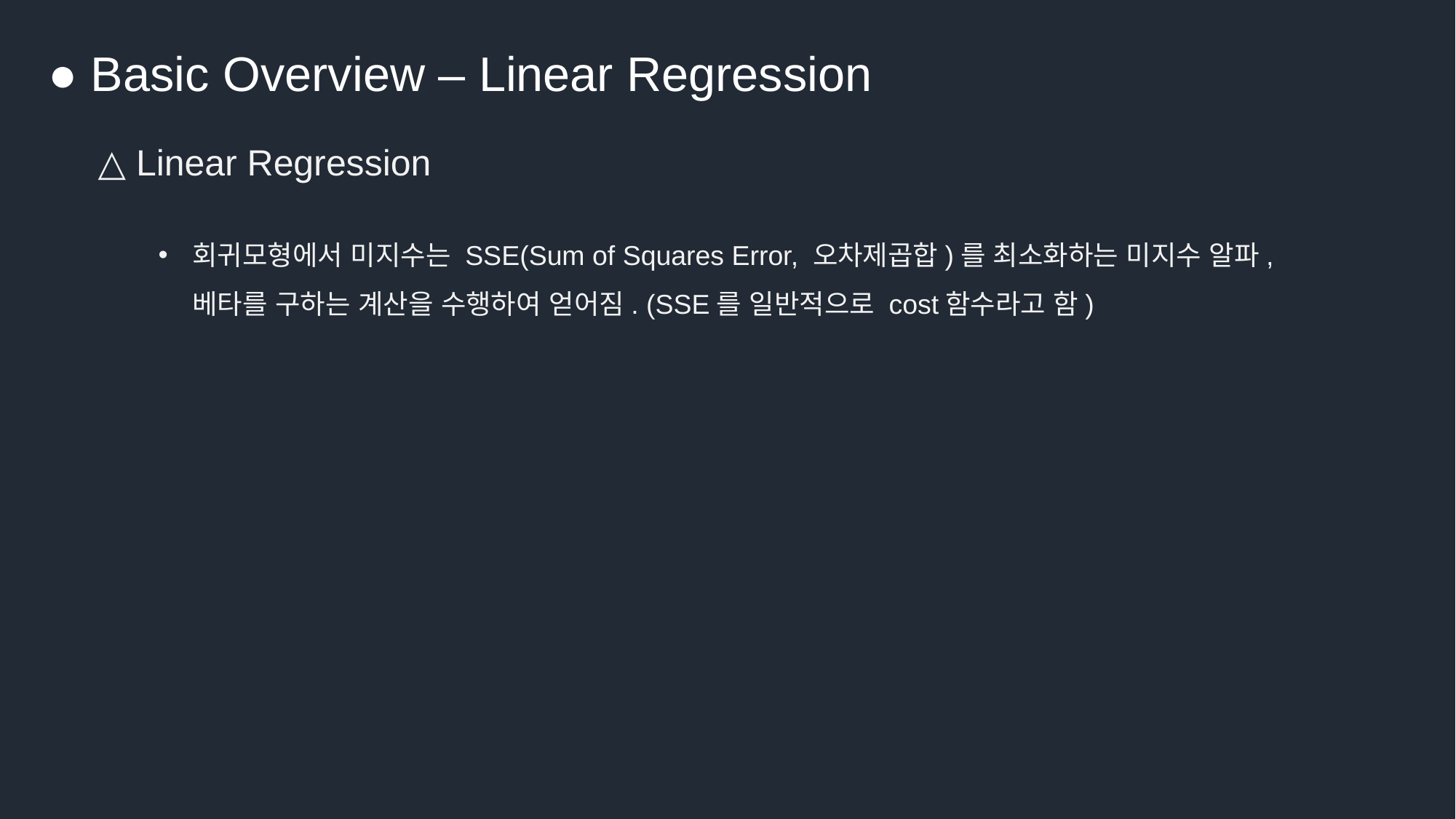

● Basic Overview – Linear Regression
△ Linear Regression
회귀모형에서 미지수는 SSE(Sum of Squares Error, 오차제곱합)를 최소화하는 미지수 알파, 베타를 구하는 계산을 수행하여 얻어짐. (SSE를 일반적으로 cost함수라고 함)